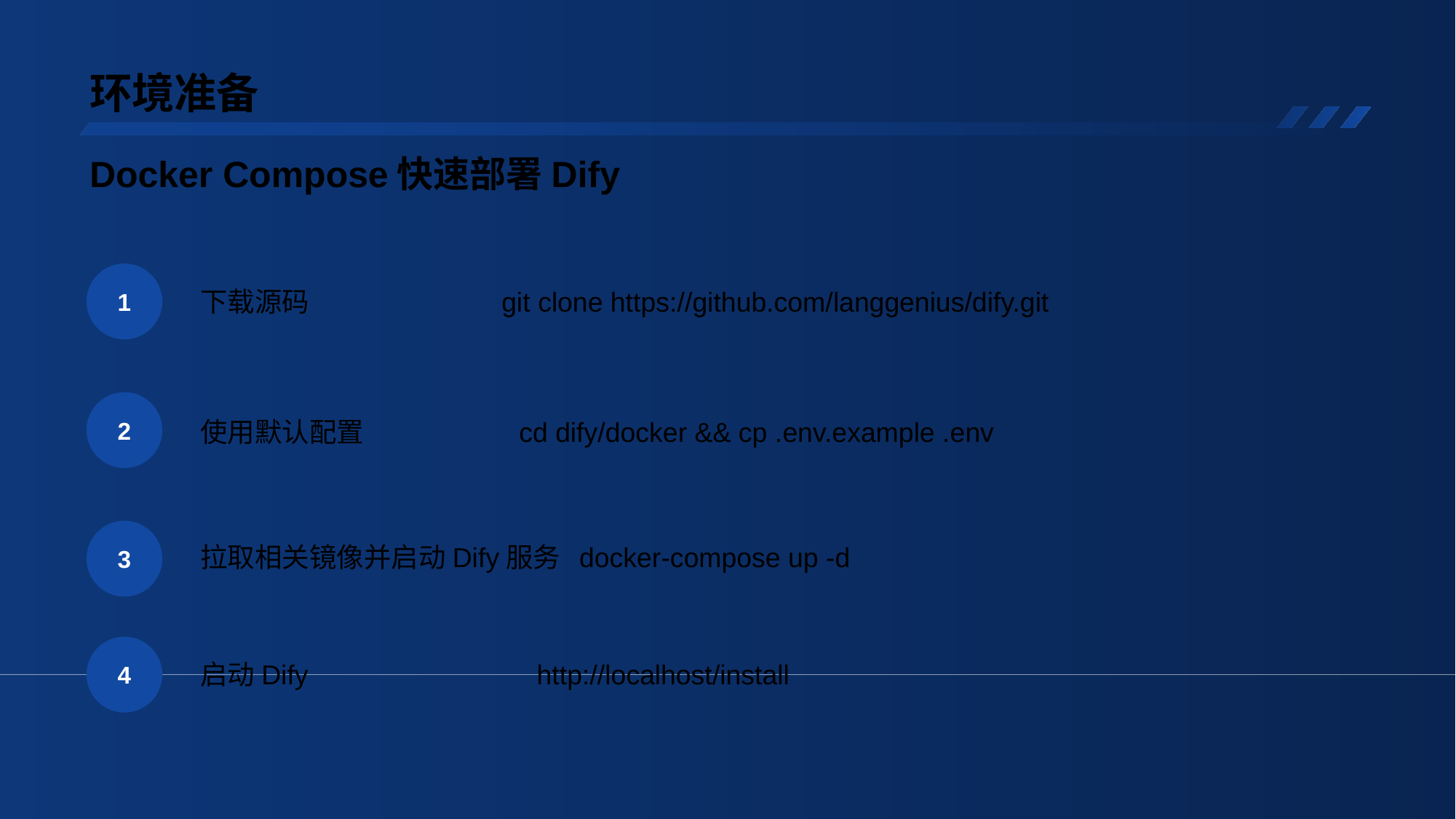

# 环境准备
Docker Compose快速部署Dify
1
下载源码                              git clone https://github.com/langgenius/dify.git
2
使用默认配置                        cd dify/docker && cp .env.example .env
3
拉取相关镜像并启动Dify服务  docker-compose up -d
4
启动Dify                              http://localhost/install